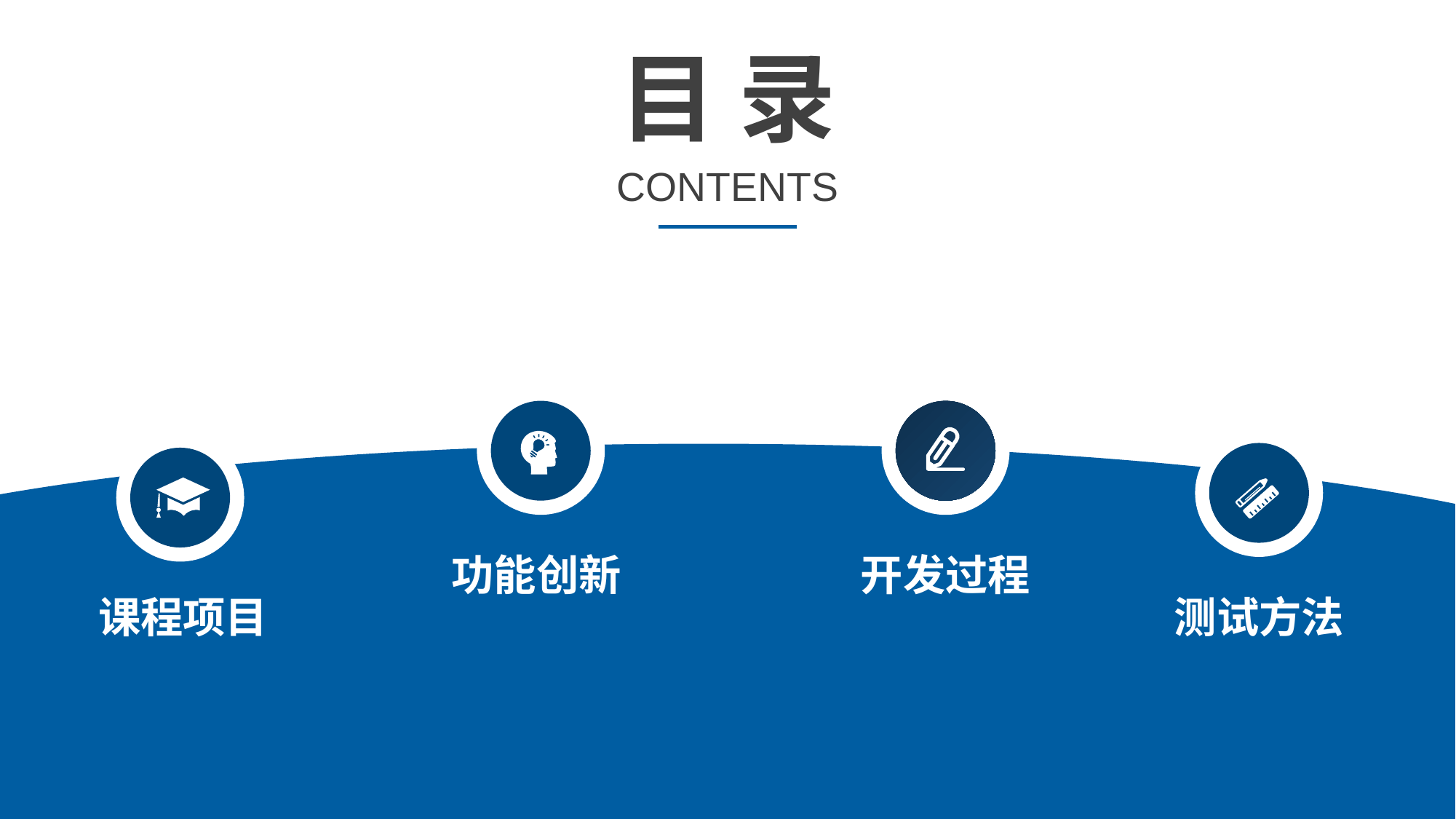

目 录
CONTENTS
e7d195523061f1c02e66e4f24090f95771f2a25398b4c6a397210DEF3B34B42E7CAE3753A3E55670C5C5B393DCCD8D49F265F3A29442F2D10D421F974AABEA3384308323DA72972389F1817D14B0E600743FE404E944E728C7C05FBDA91ECF8BA9458BB317DAF71F426278CDBF45735D17D9168573546D7149FE2580E692492728B4DA1D5BAC5B914A38CB9177F128D2

开发过程
功能创新
测试方法
课程项目